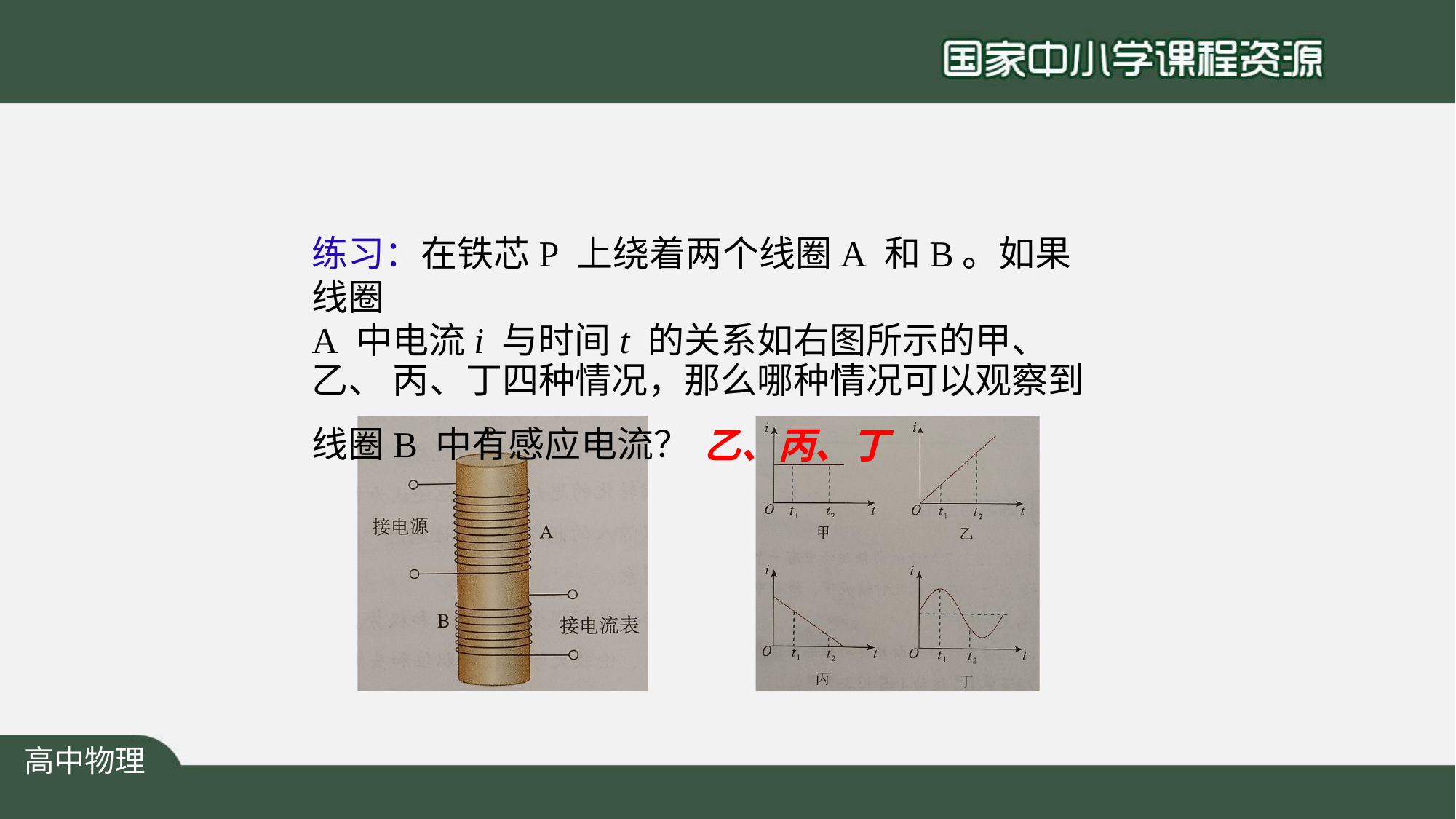

# 练习：在铁芯P 上绕着两个线圈A 和B。如果线圈
A 中电流i 与时间t 的关系如右图所示的甲、乙、 丙、丁四种情况，那么哪种情况可以观察到线圈B 中有感应电流？ 乙、丙、丁

高中物理